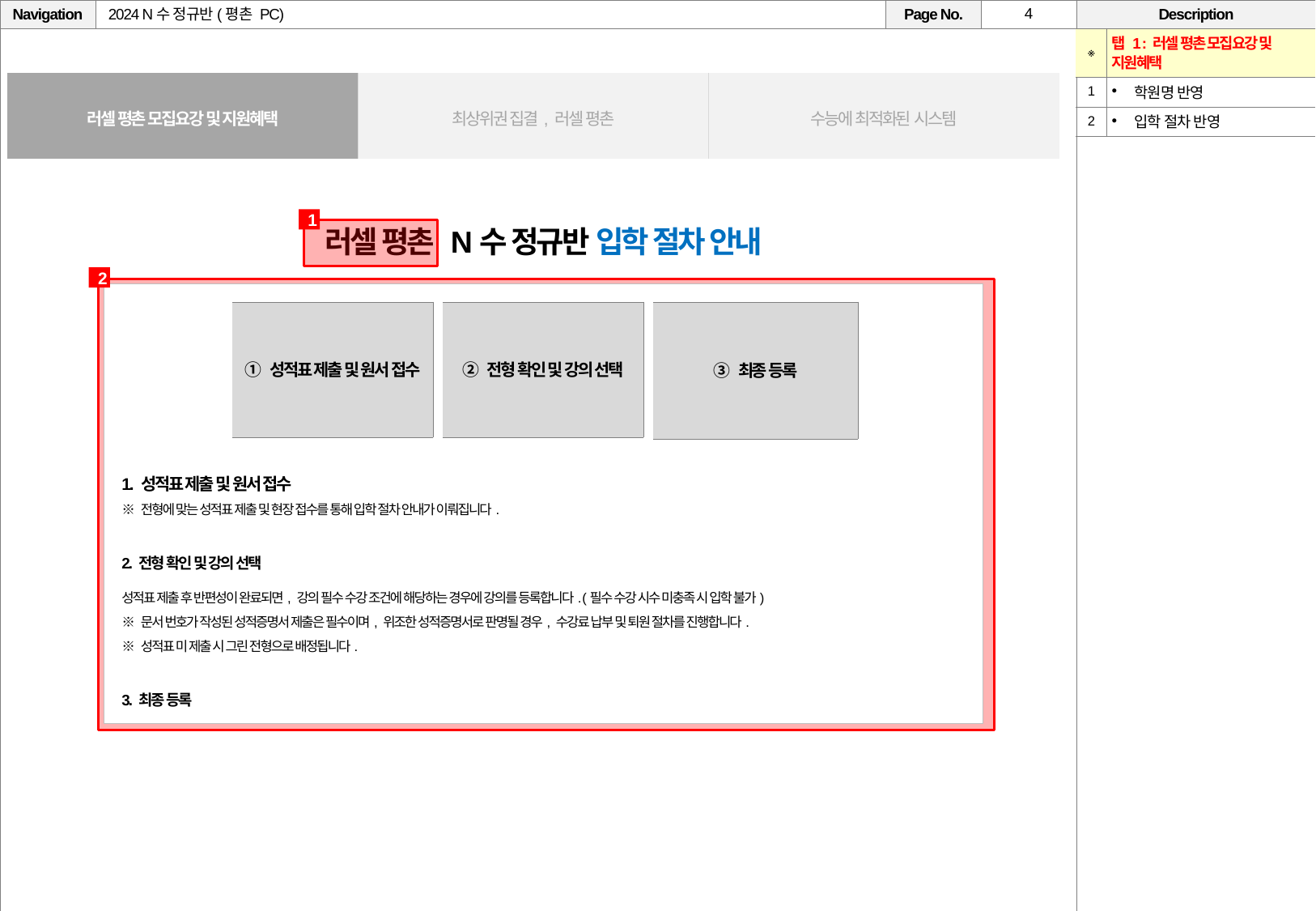

# 2024 N수 정규반(평촌 PC)
| ※ | 탭 1 : 러셀 평촌 모집요강 및 지원혜택 |
| --- | --- |
| 1 | 학원명 반영 |
| 2 | 입학 절차 반영 |
| 러셀 평촌 모집요강 및 지원혜택 | 최상위권 집결, 러셀 평촌 | 수능에 최적화된 시스템 |
| --- | --- | --- |
1
러셀 평촌 N수 정규반 입학 절차 안내

2

| ① 성적표 제출 및 원서 접수 |
| --- |
| ② 전형 확인 및 강의 선택 |
| --- |
| ③ 최종 등록 |
| --- |
1. 성적표 제출 및 원서 접수
※ 전형에 맞는 성적표 제출 및 현장 접수를 통해 입학 절차 안내가 이뤄집니다.

2. 전형 확인 및 강의 선택

성적표 제출 후 반편성이 완료되면, 강의 필수 수강 조건에 해당하는 경우에 강의를 등록합니다. (필수 수강 시수 미충족 시 입학 불가)
※ 문서 번호가 작성된 성적증명서 제출은 필수이며, 위조한 성적증명서로 판명될 경우, 수강료 납부 및 퇴원 절차를 진행합니다.
※ 성적표 미 제출 시 그린 전형으로 배정됩니다.

3. 최종 등록